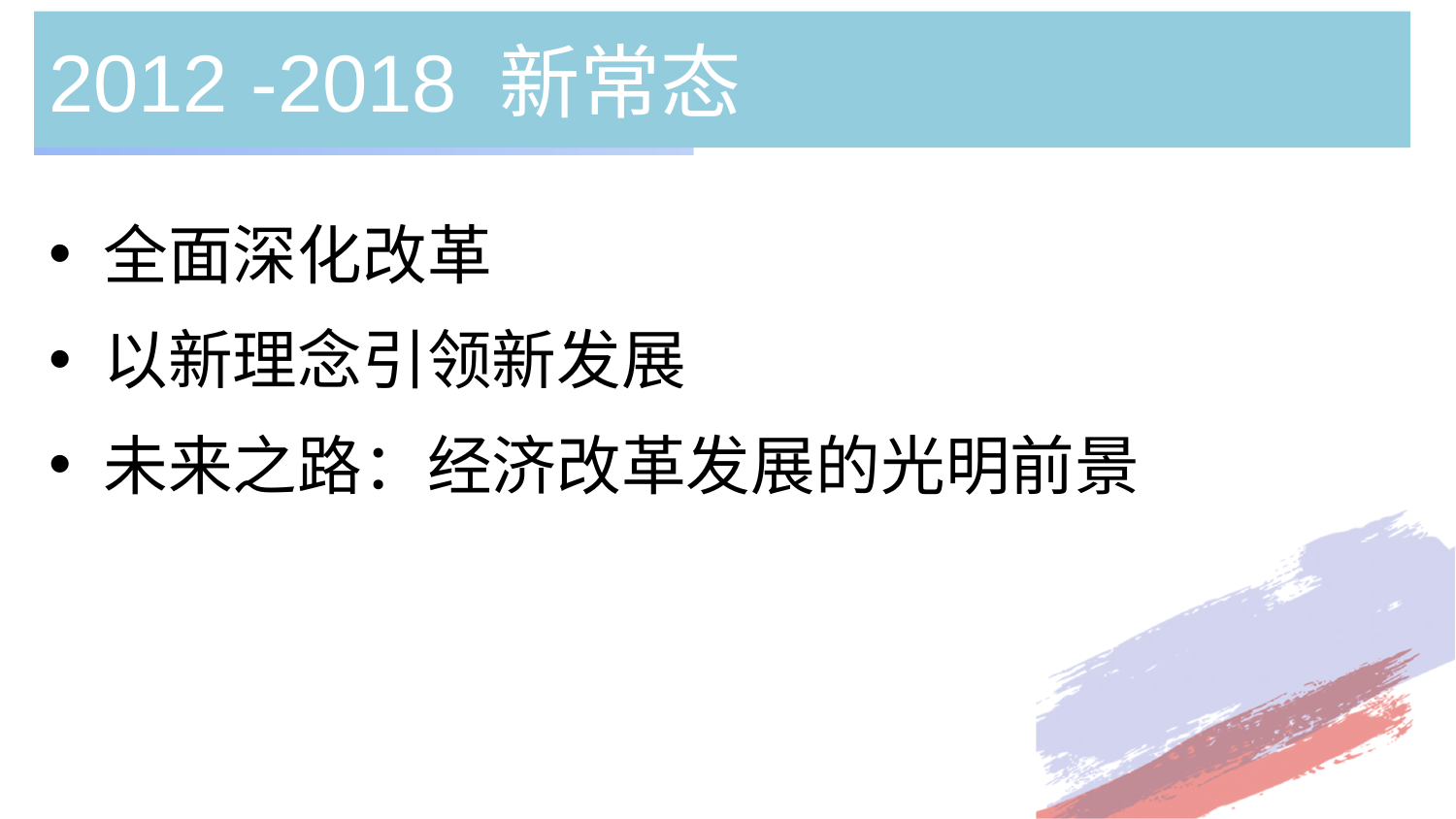

# 2012 -2018 新常态
全面深化改革
以新理念引领新发展
未来之路：经济改革发展的光明前景